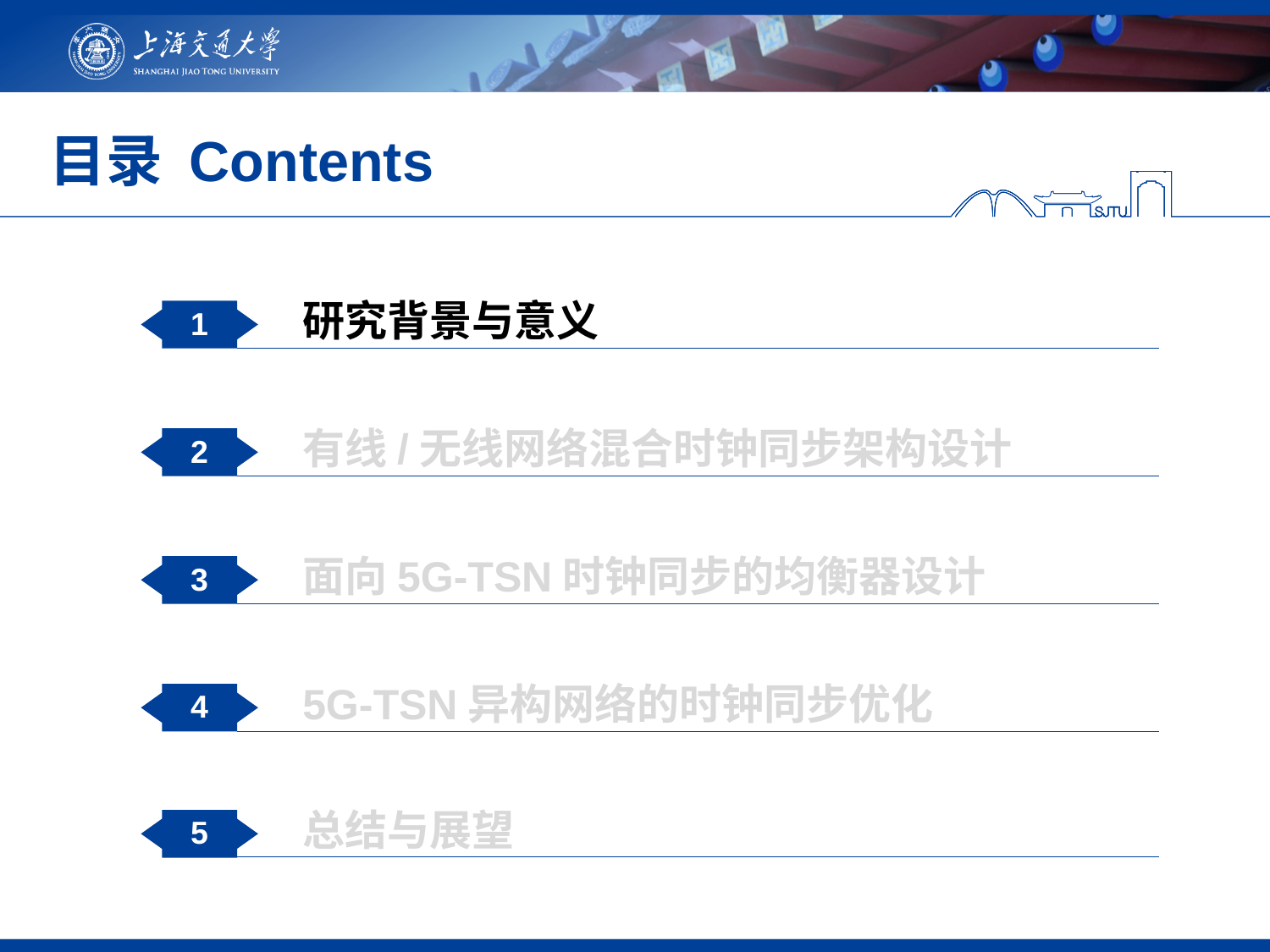

目录 Contents
研究背景与意义
1

有线/无线网络混合时钟同步架构设计
2

面向5G-TSN时钟同步的均衡器设计
3

5G-TSN异构网络的时钟同步优化
4

总结与展望
5